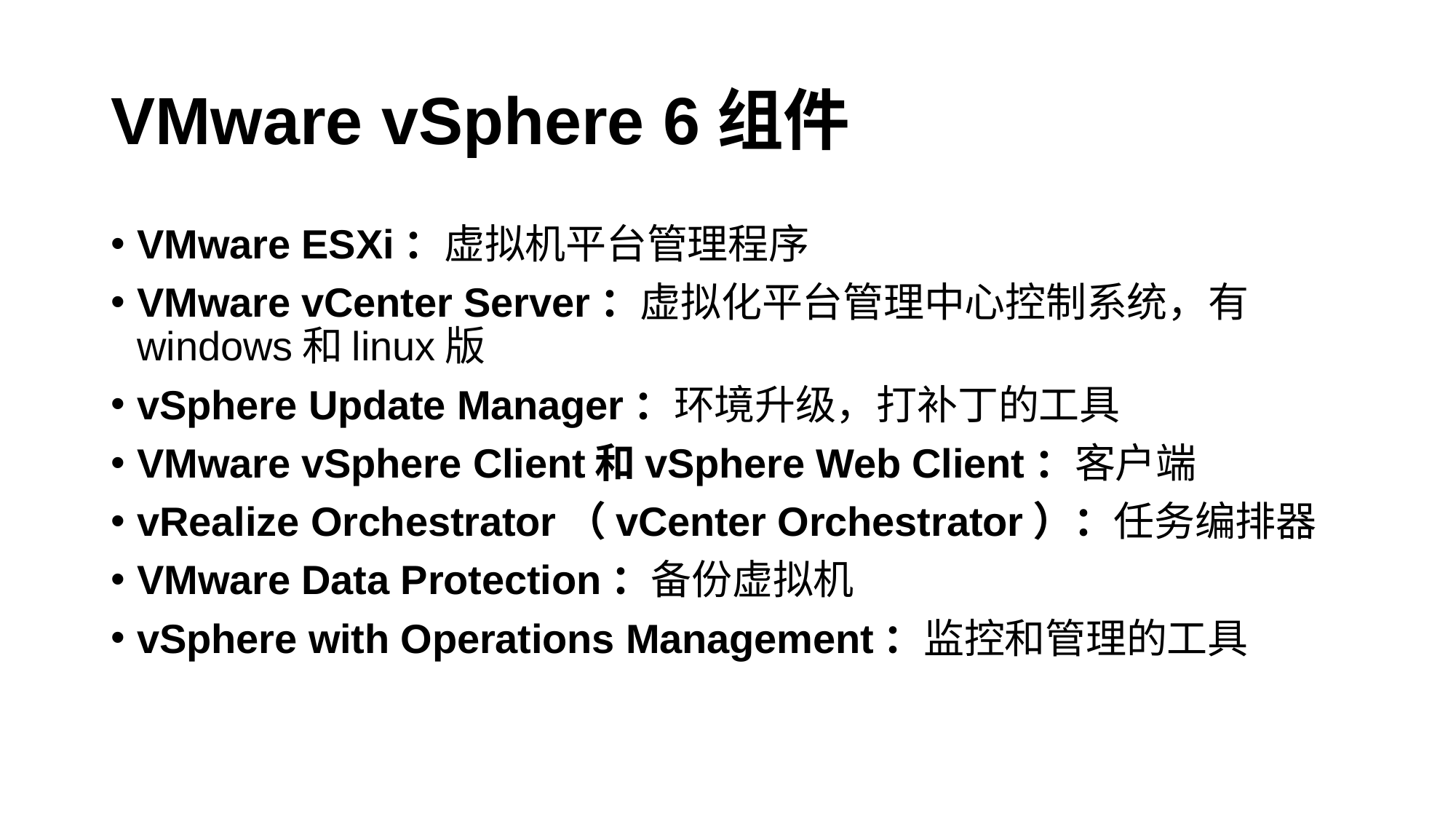

# VMware vSphere 6组件
VMware ESXi：虚拟机平台管理程序
VMware vCenter Server：虚拟化平台管理中心控制系统，有windows和linux版
vSphere Update Manager：环境升级，打补丁的工具
VMware vSphere Client和vSphere Web Client：客户端
vRealize Orchestrator（vCenter Orchestrator）：任务编排器
VMware Data Protection：备份虚拟机
vSphere with Operations Management：监控和管理的工具